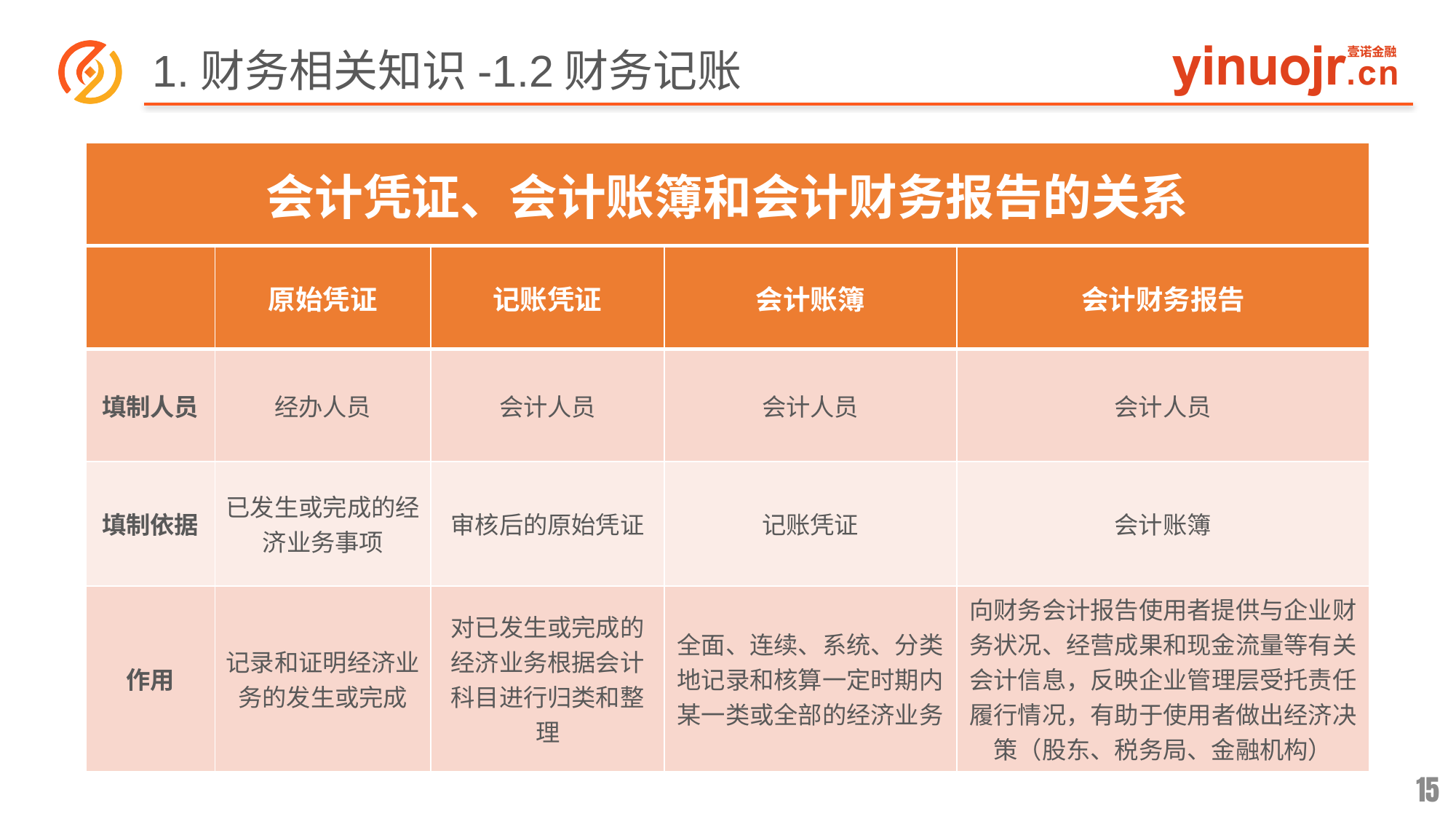

# 1.财务相关知识-1.2财务记账
| 会计凭证、会计账簿和会计财务报告的关系 |  |  |  |  |
| --- | --- | --- | --- | --- |
|  | 原始凭证 | 记账凭证 | 会计账簿 | 会计财务报告 |
| 填制人员 | 经办人员 | 会计人员 | 会计人员 | 会计人员 |
| 填制依据 | 已发生或完成的经济业务事项 | 审核后的原始凭证 | 记账凭证 | 会计账簿 |
| 作用 | 记录和证明经济业务的发生或完成 | 对已发生或完成的经济业务根据会计科目进行归类和整理 | 全面、连续、系统、分类地记录和核算一定时期内某一类或全部的经济业务 | 向财务会计报告使用者提供与企业财务状况、经营成果和现金流量等有关会计信息，反映企业管理层受托责任履行情况，有助于使用者做出经济决策（股东、税务局、金融机构） |
15